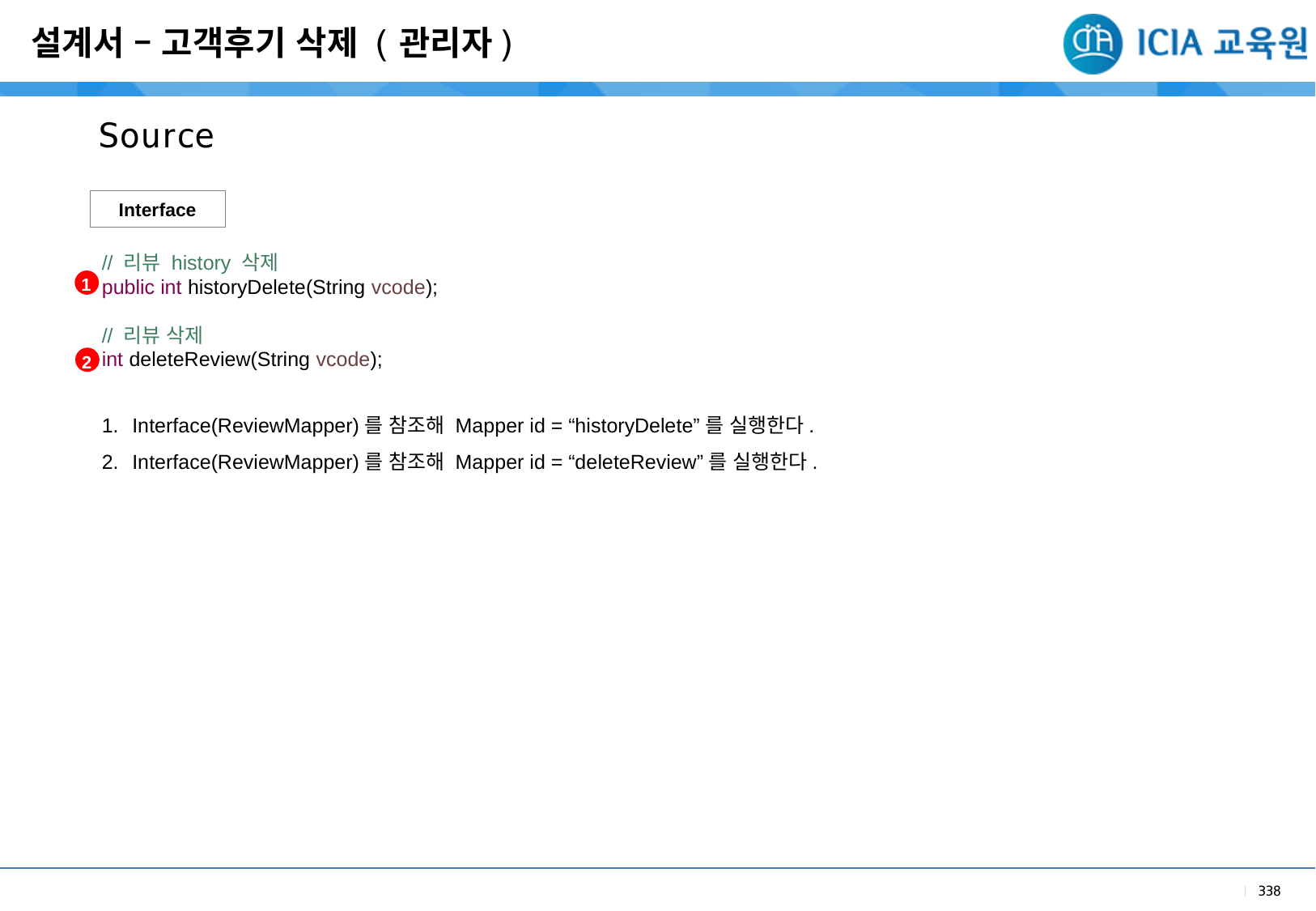

설계서 – 고객후기 삭제 (관리자)
Source
Interface
// 리뷰 history 삭제
public int historyDelete(String vcode);

// 리뷰 삭제
int deleteReview(String vcode);
1

2

Interface(ReviewMapper)를 참조해 Mapper id = “historyDelete”를 실행한다.
Interface(ReviewMapper)를 참조해 Mapper id = “deleteReview”를 실행한다.